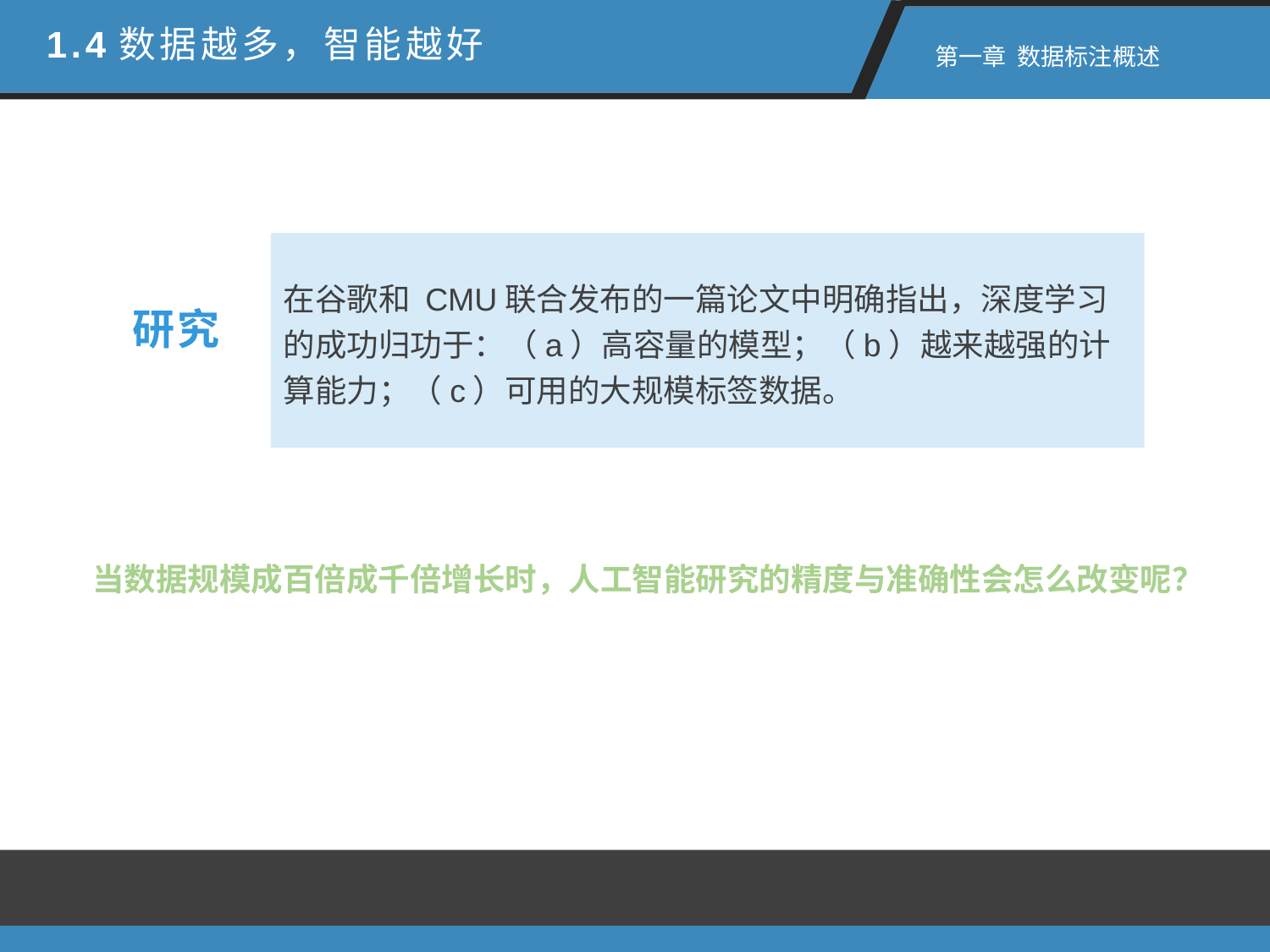

1.4数据越多，智能越好
  第一章  数据标注概述
在谷歌和 CMU联合发布的一篇论文中明确指出，深度学习的成功归功于：（a）高容量的模型；（b）越来越强的计算能力；（c）可用的大规模标签数据。
研究
当数据规模成百倍成千倍增长时，人工智能研究的精度与准确性会怎么改变呢？